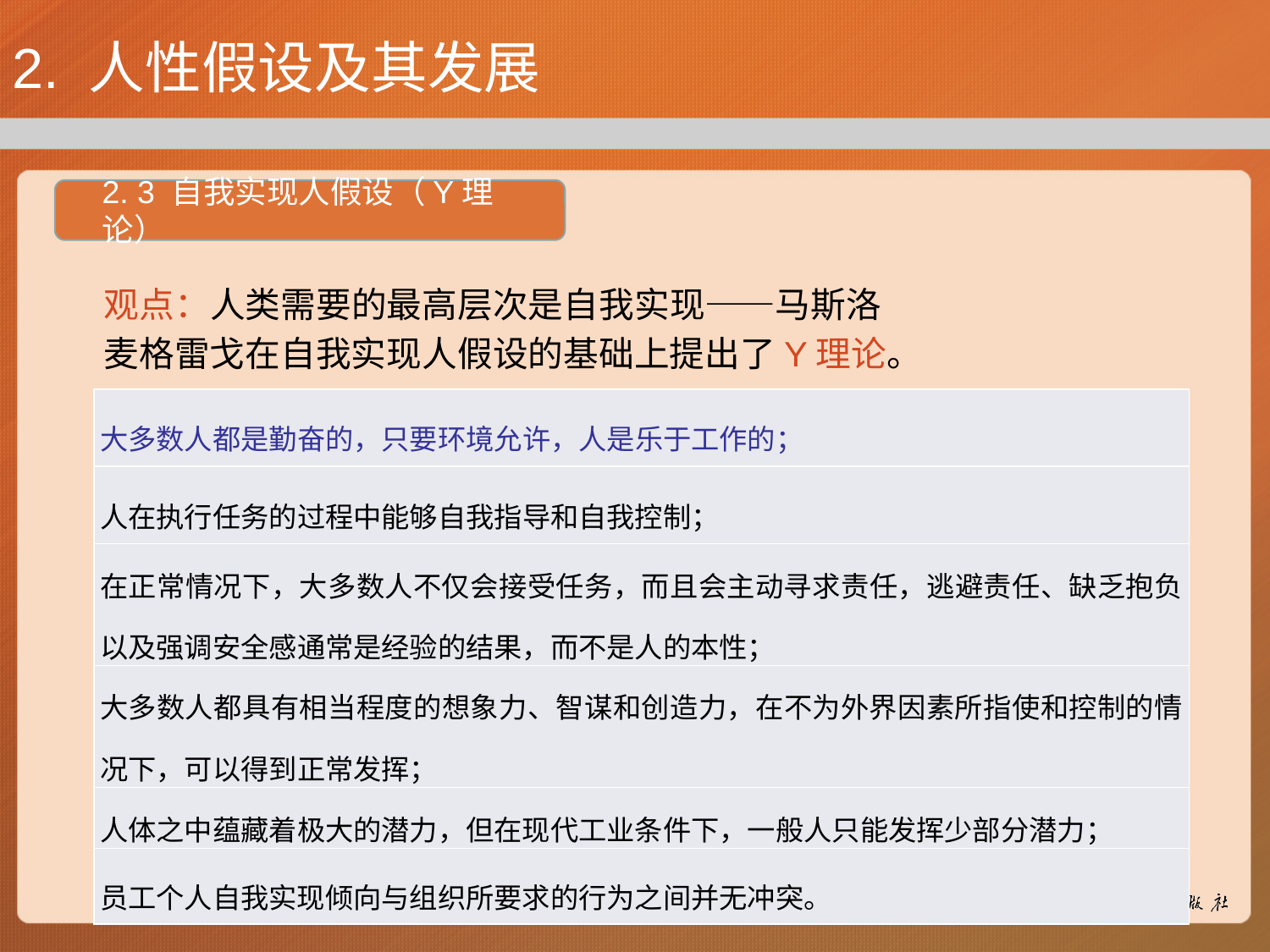

# 2. 人性假设及其发展
2. 3 自我实现人假设（Y理论）
观点：人类需要的最高层次是自我实现——马斯洛
麦格雷戈在自我实现人假设的基础上提出了Y理论。

| 大多数人都是勤奋的，只要环境允许，人是乐于工作的； |
| --- |
| 人在执行任务的过程中能够自我指导和自我控制； |
| 在正常情况下，大多数人不仅会接受任务，而且会主动寻求责任，逃避责任、缺乏抱负以及强调安全感通常是经验的结果，而不是人的本性； |
| 大多数人都具有相当程度的想象力、智谋和创造力，在不为外界因素所指使和控制的情况下，可以得到正常发挥； |
| 人体之中蕴藏着极大的潜力，但在现代工业条件下，一般人只能发挥少部分潜力； |
| 员工个人自我实现倾向与组织所要求的行为之间并无冲突。 |